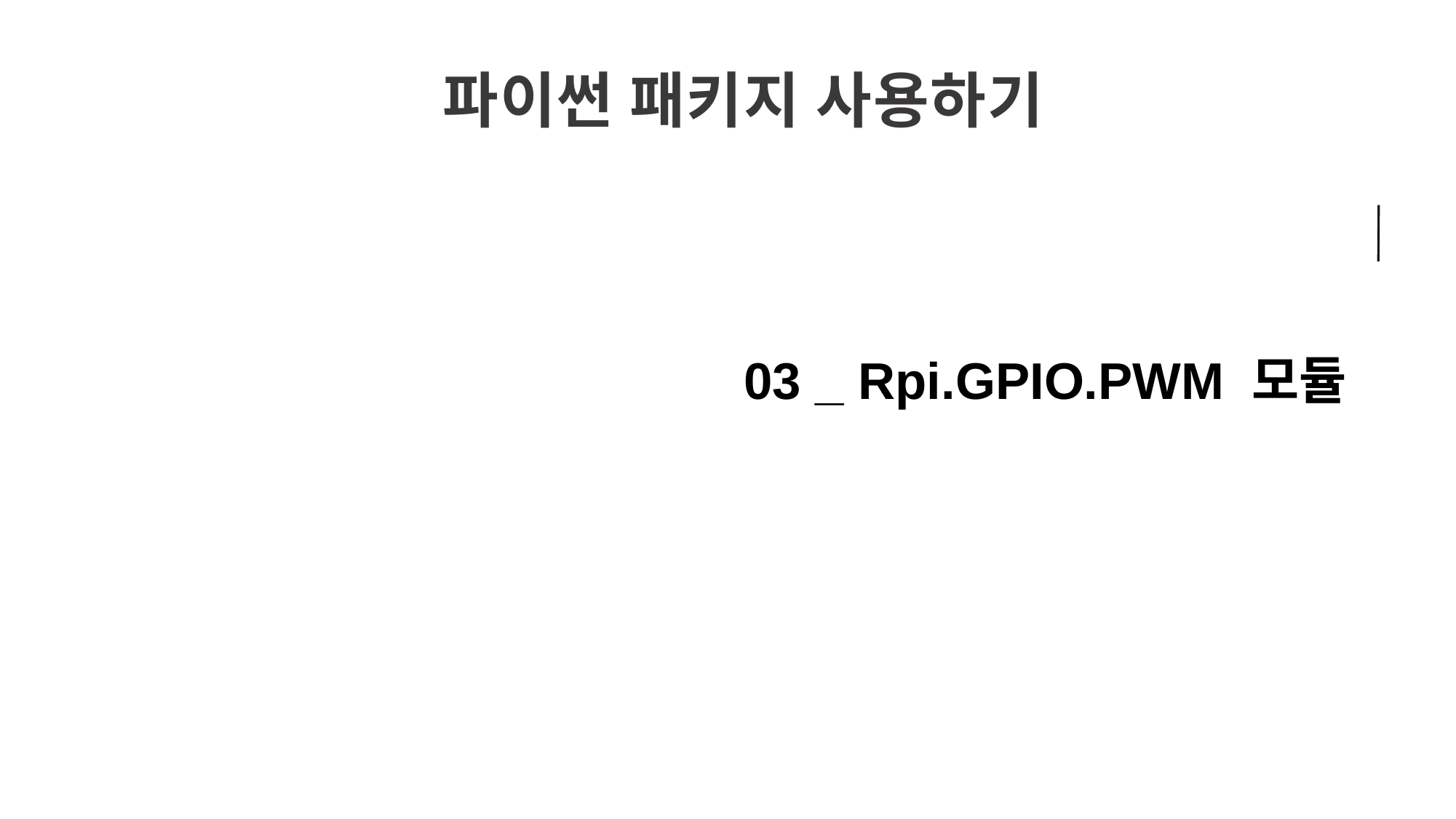

파이썬 패키지 사용하기
21
03 _ Rpi.GPIO.PWM 모듈